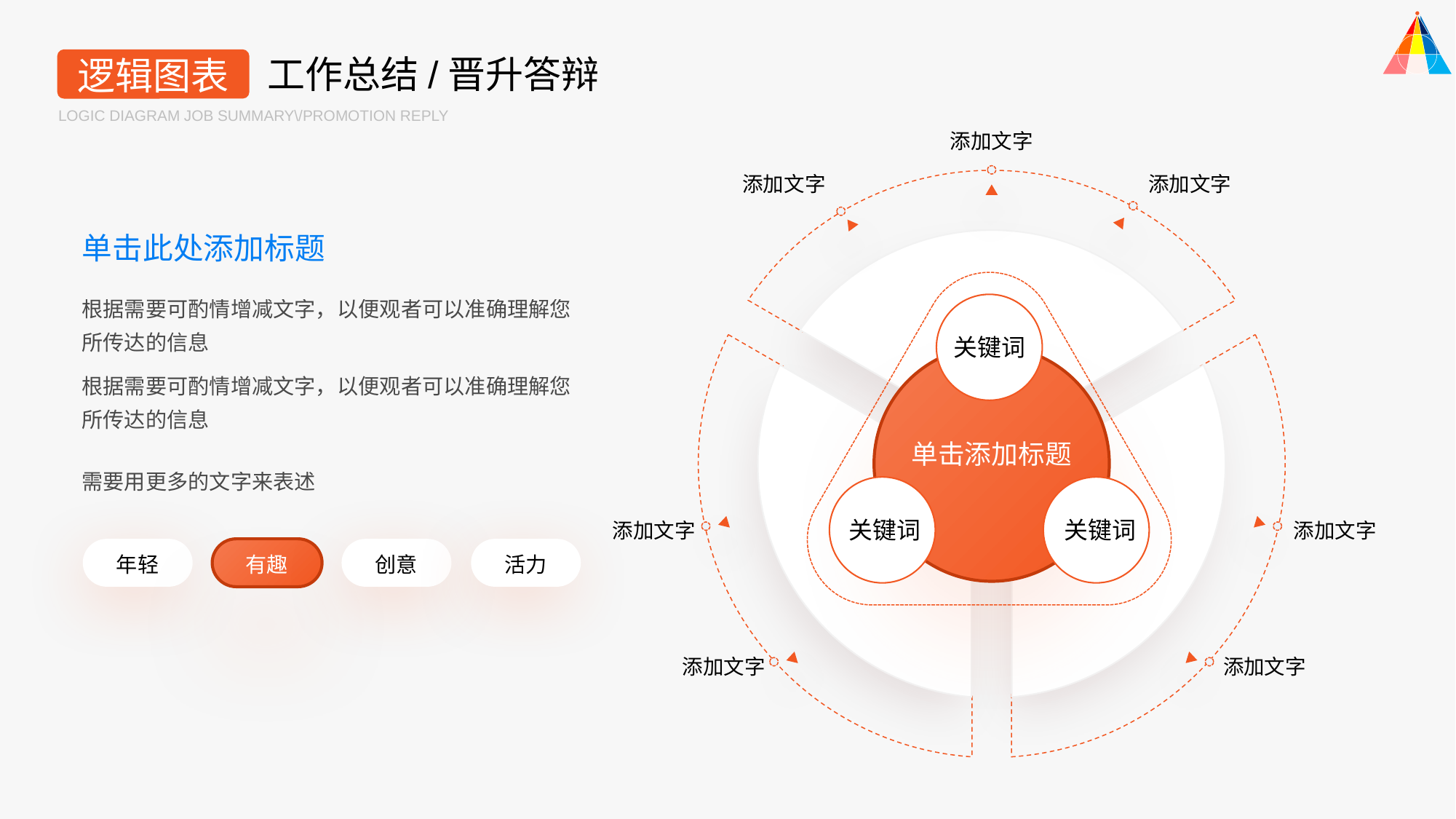

工作总结/晋升答辩

逻辑图表
LOGIC DIAGRAM JOB SUMMARY\/PROMOTION REPLY
添加文字

添加文字
添加文字

单击此处添加标题

根据需要可酌情增减文字，以便观者可以准确理解您所传达的信息
根据需要可酌情增减文字，以便观者可以准确理解您所传达的信息

关键词

单击添加标题
需要用更多的文字来表述

关键词
关键词
添加文字
添加文字

年轻
有趣
创意
活力
添加文字
添加文字